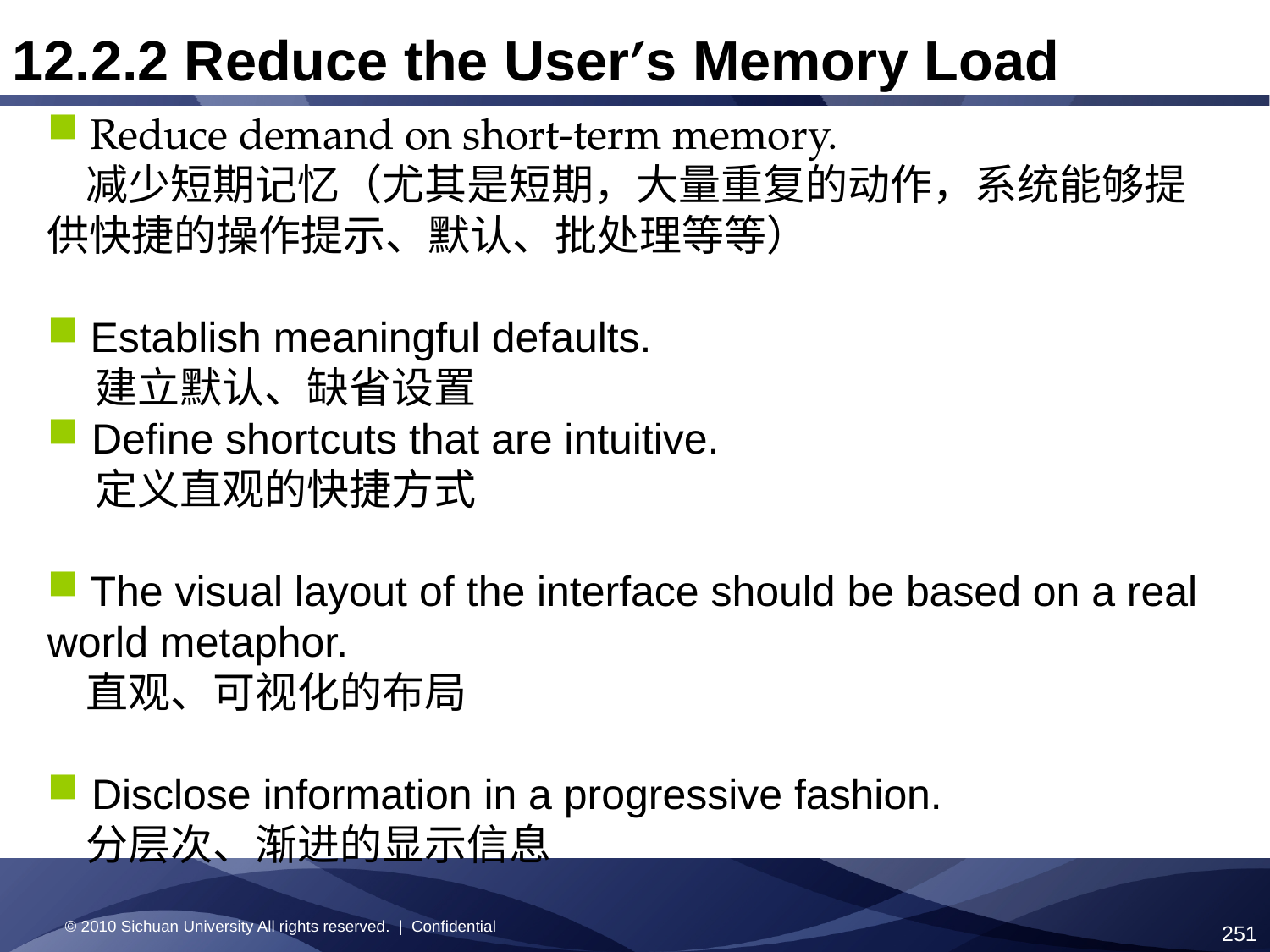

12.2.2 Reduce the User’s Memory Load
 Reduce demand on short-term memory.
   减少短期记忆（尤其是短期，大量重复的动作，系统能够提供快捷的操作提示、默认、批处理等等）

 Establish meaningful defaults.
    建立默认、缺省设置
 Define shortcuts that are intuitive.
    定义直观的快捷方式

 The visual layout of the interface should be based on a real world metaphor.
   直观、可视化的布局

 Disclose information in a progressive fashion.
   分层次、渐进的显示信息
© 2010 Sichuan University All rights reserved.  |  Confidential
251